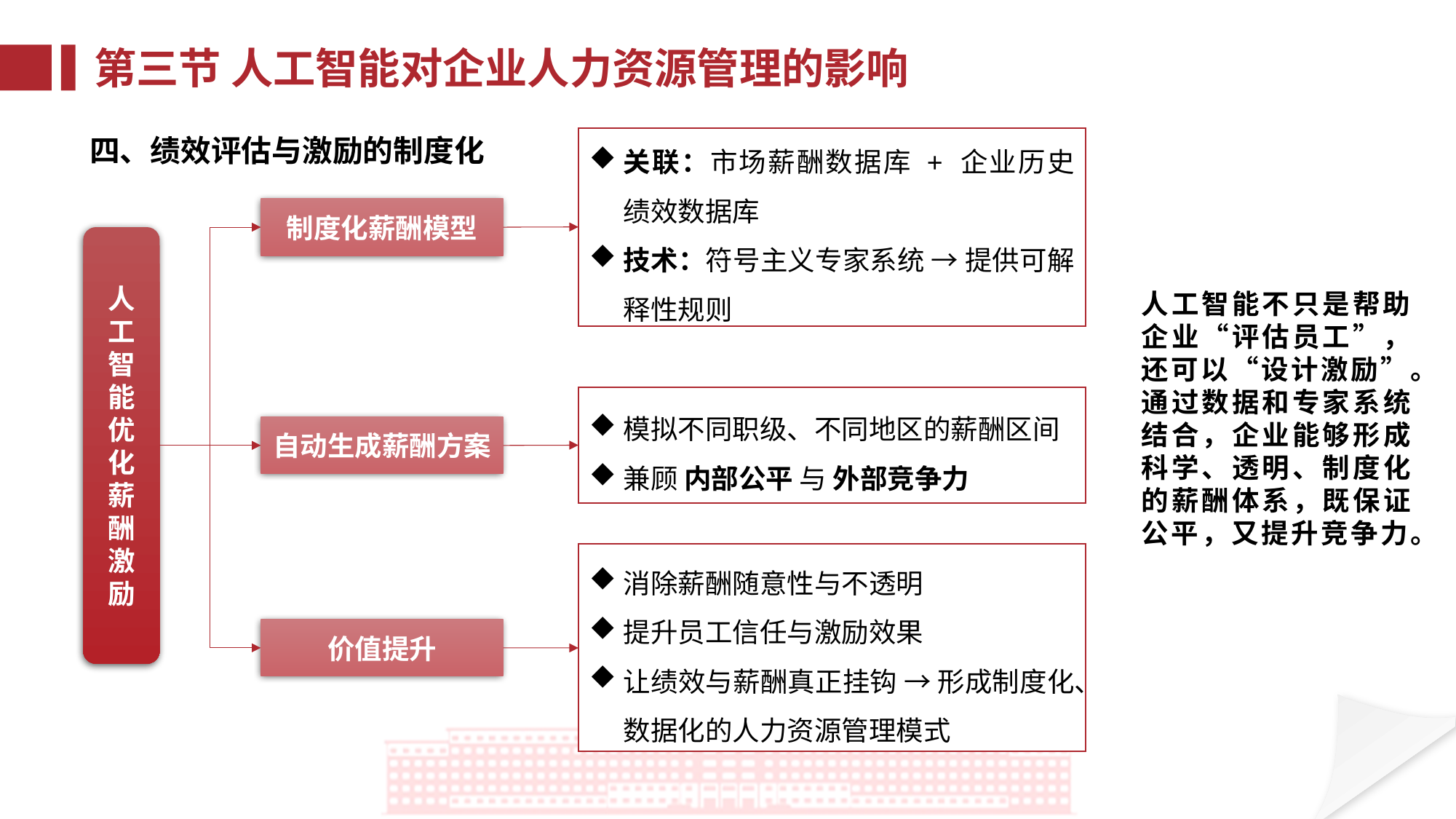

第三节 人工智能对企业人力资源管理的影响

四、绩效评估与激励的制度化
关联：市场薪酬数据库 + 企业历史绩效数据库
技术：符号主义专家系统 → 提供可解释性规则
制度化薪酬模型
人工智能优化薪酬激励
人工智能不只是帮助企业“评估员工”，还可以“设计激励”。通过数据和专家系统结合，企业能够形成科学、透明、制度化的薪酬体系，既保证公平，又提升竞争力。
模拟不同职级、不同地区的薪酬区间
兼顾 内部公平 与 外部竞争力
自动生成薪酬方案
消除薪酬随意性与不透明
提升员工信任与激励效果
让绩效与薪酬真正挂钩 → 形成制度化、数据化的人力资源管理模式
价值提升